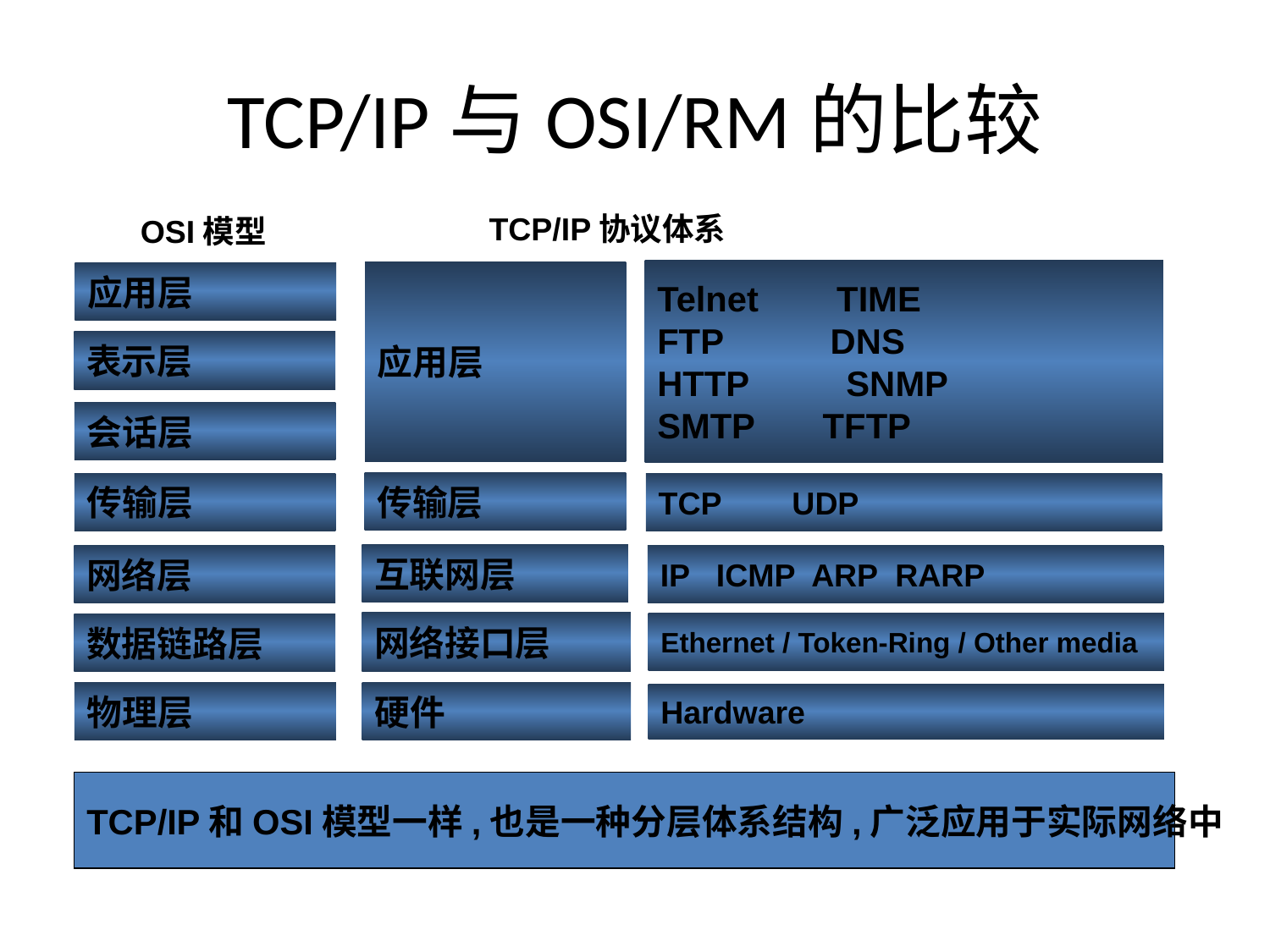

# TCP/IP与OSI/RM的比较
TCP/IP协议体系
OSI模型
Telnet        TIME
FTP           DNS
HTTP          SNMP
SMTP       TFTP
应用层
应用层
表示层
会话层
传输层
传输层
TCP        UDP
互联网层
IP   ICMP  ARP  RARP
网络层
网络接口层
Ethernet / Token-Ring / Other media
数据链路层
物理层
硬件
Hardware
TCP/IP和OSI模型一样,也是一种分层体系结构,广泛应用于实际网络中